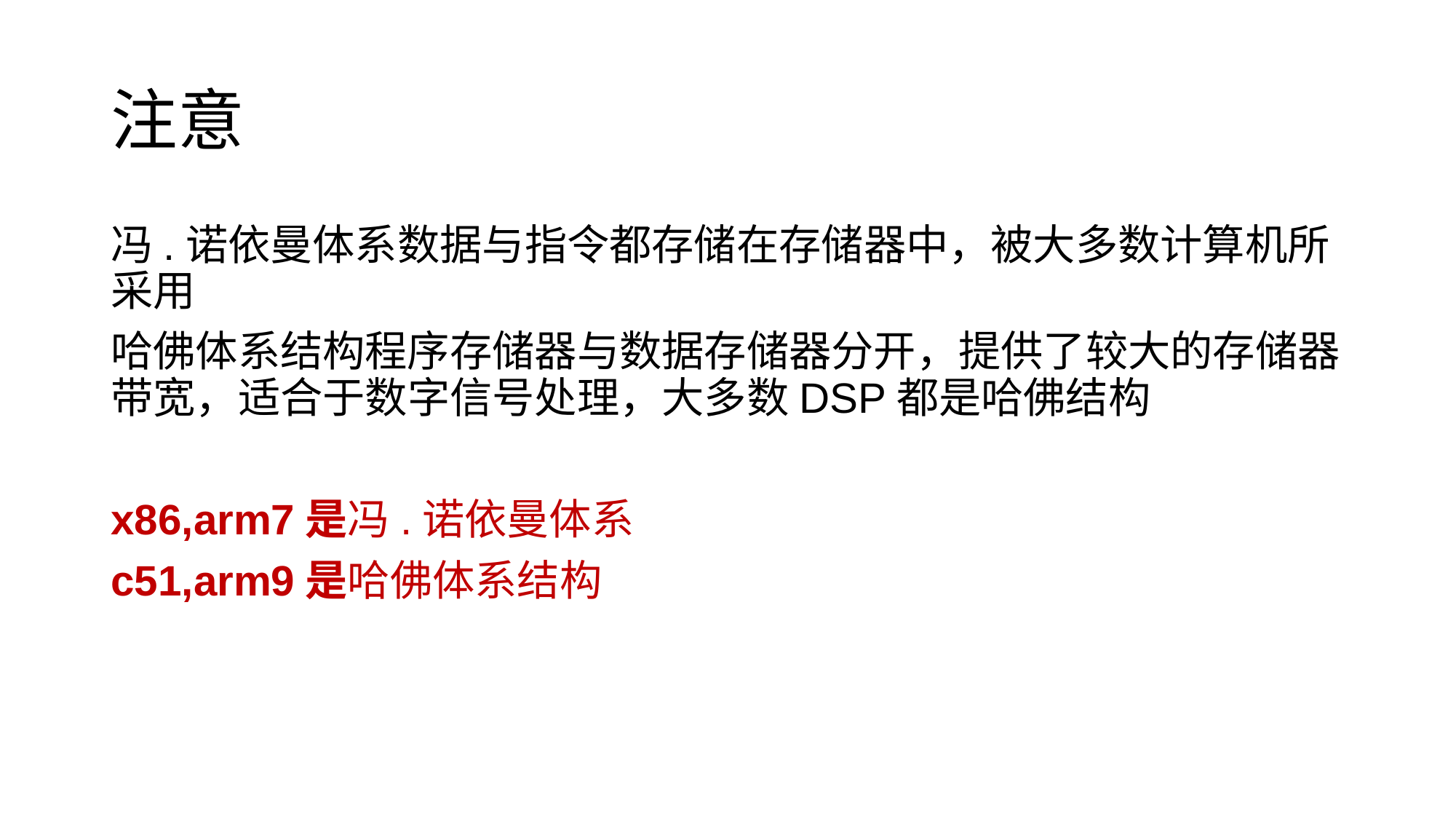

# 注意
冯.诺依曼体系数据与指令都存储在存储器中，被大多数计算机所采用
哈佛体系结构程序存储器与数据存储器分开，提供了较大的存储器带宽，适合于数字信号处理，大多数DSP都是哈佛结构

x86,arm7是冯.诺依曼体系
c51,arm9是哈佛体系结构